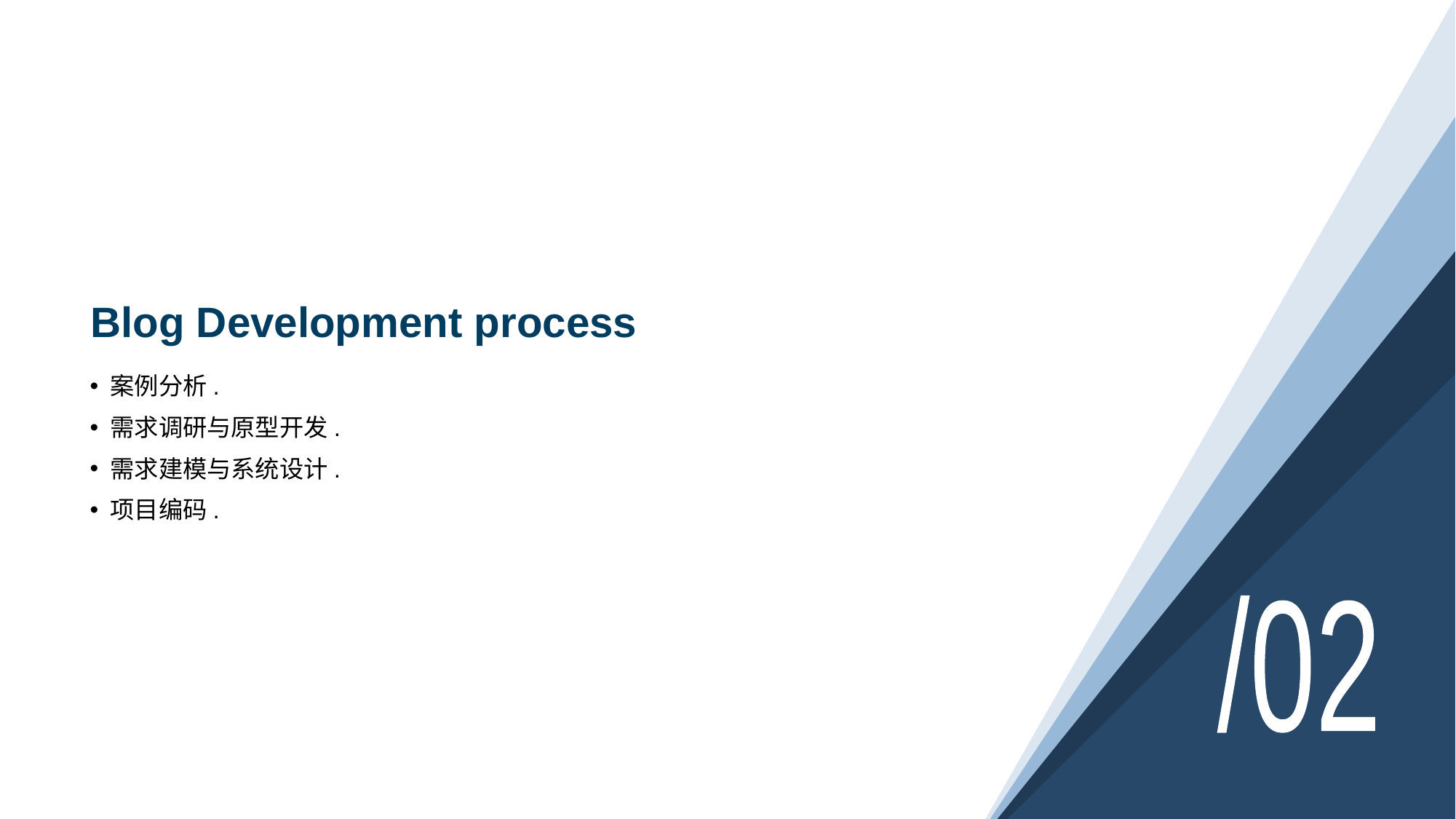

# Blog Development process
案例分析.
需求调研与原型开发.
需求建模与系统设计.
项目编码.
/02